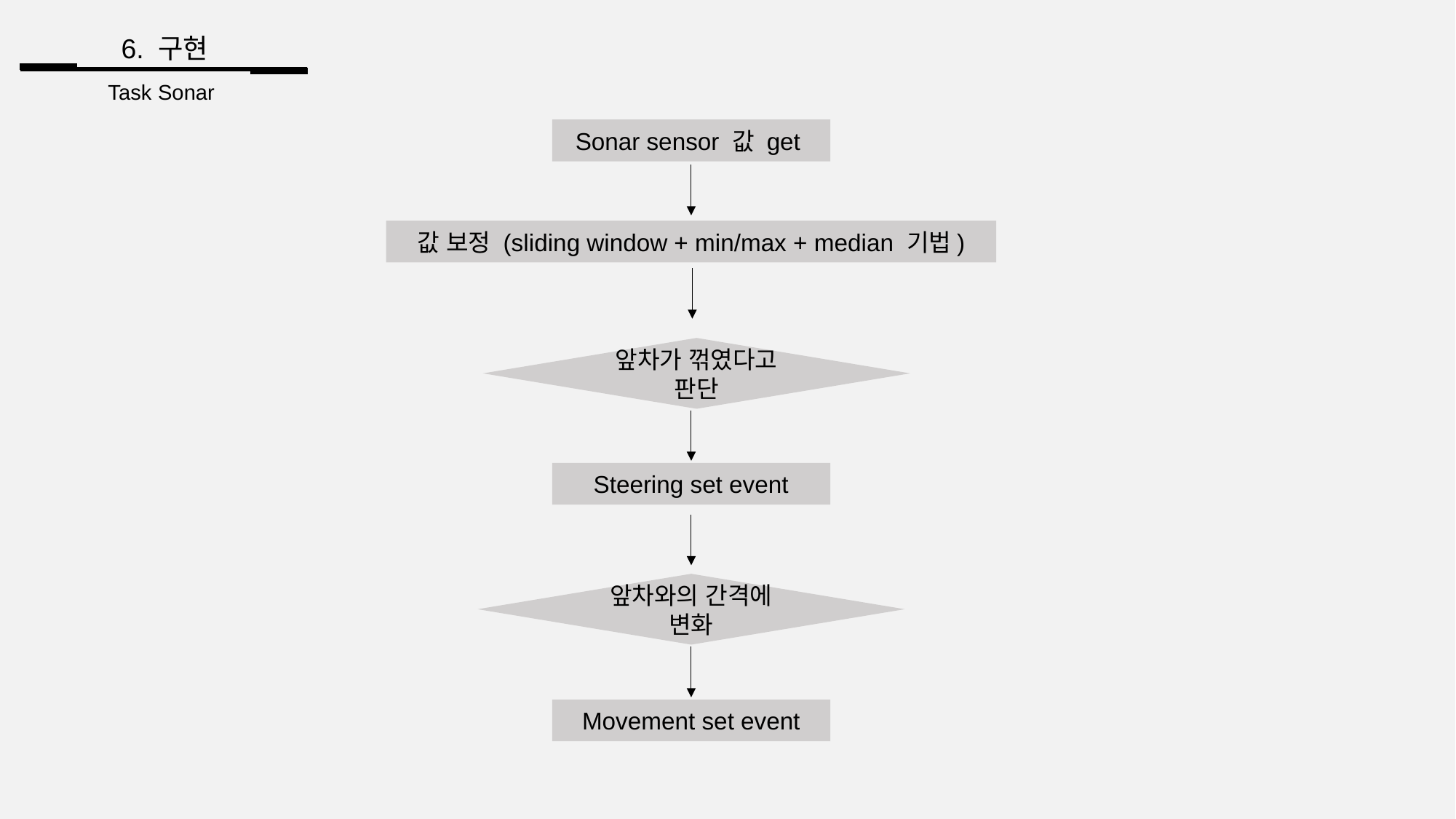

6. 구현

Task Sonar
Sonar sensor 값 get
값 보정 (sliding window + min/max + median 기법)
앞차가 꺾였다고 판단
Steering set event
앞차와의 간격에 변화
Movement set event